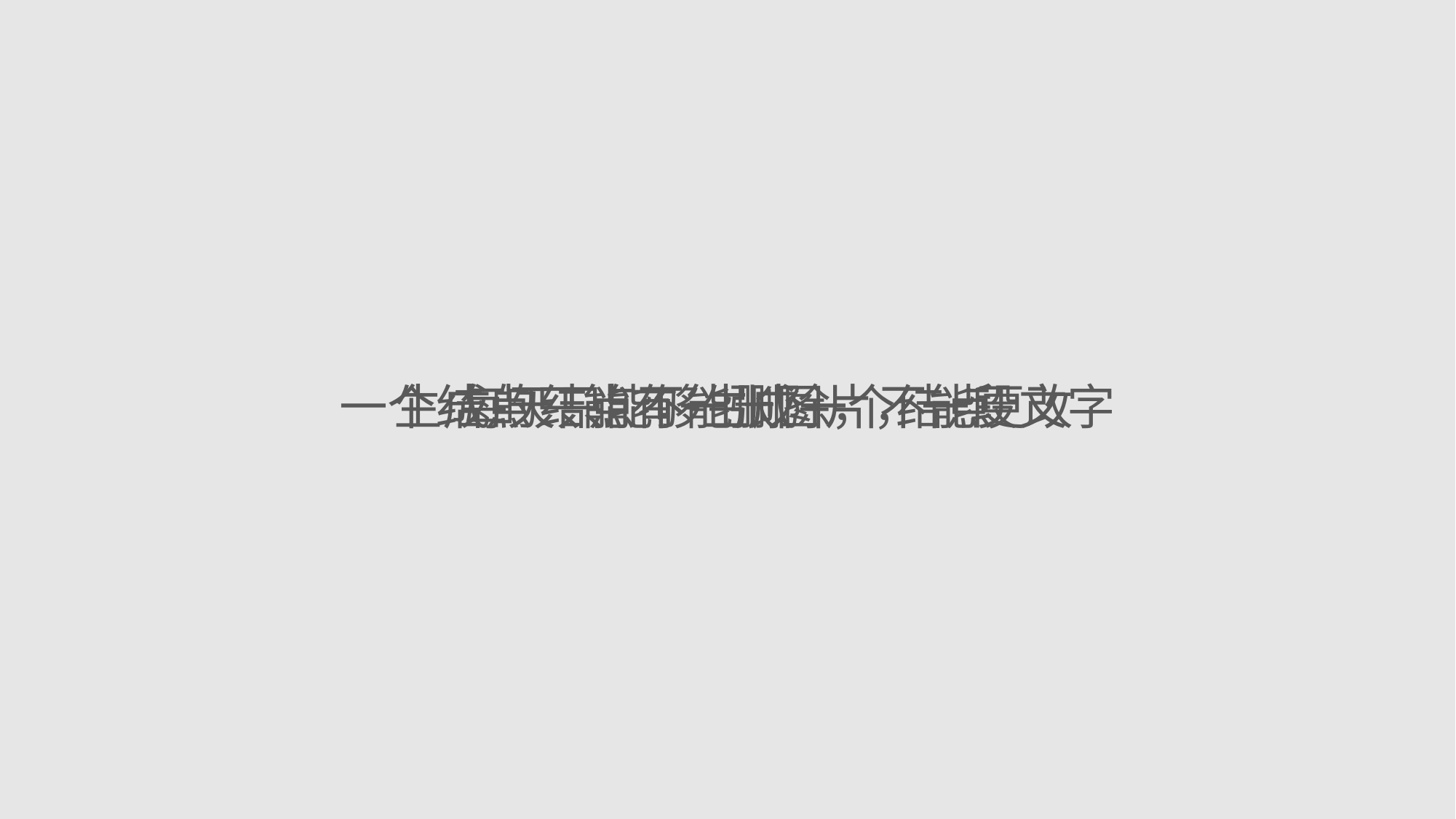

生成的结点不能删除，不能更改
每天只能够生成一个结点
一个结点只能有一张图片，一段文字